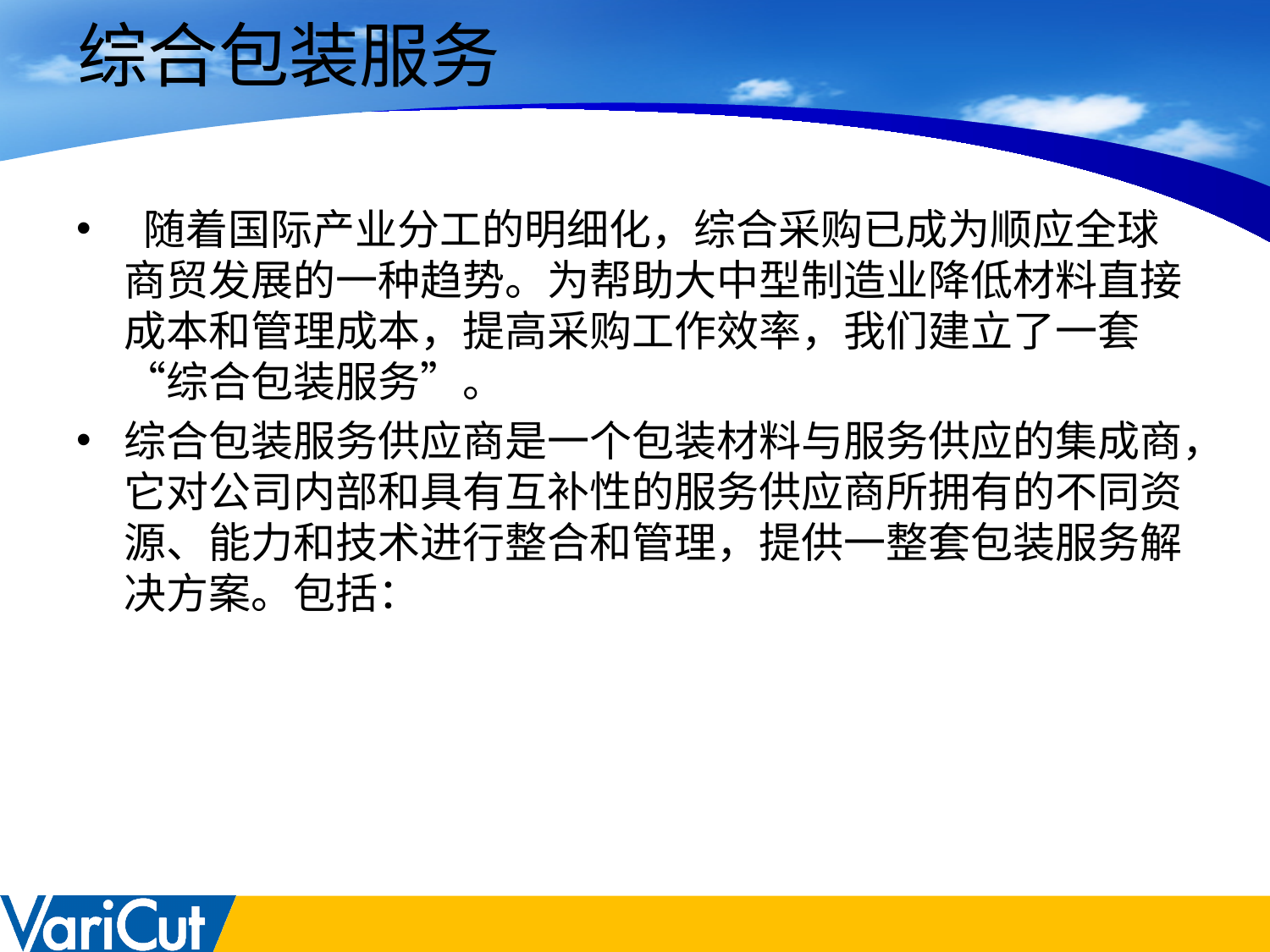

# 综合包装服务
 随着国际产业分工的明细化，综合采购已成为顺应全球商贸发展的一种趋势。为帮助大中型制造业降低材料直接成本和管理成本，提高采购工作效率，我们建立了一套“综合包装服务”。
综合包装服务供应商是一个包装材料与服务供应的集成商，它对公司内部和具有互补性的服务供应商所拥有的不同资源、能力和技术进行整合和管理，提供一整套包装服务解决方案。包括：